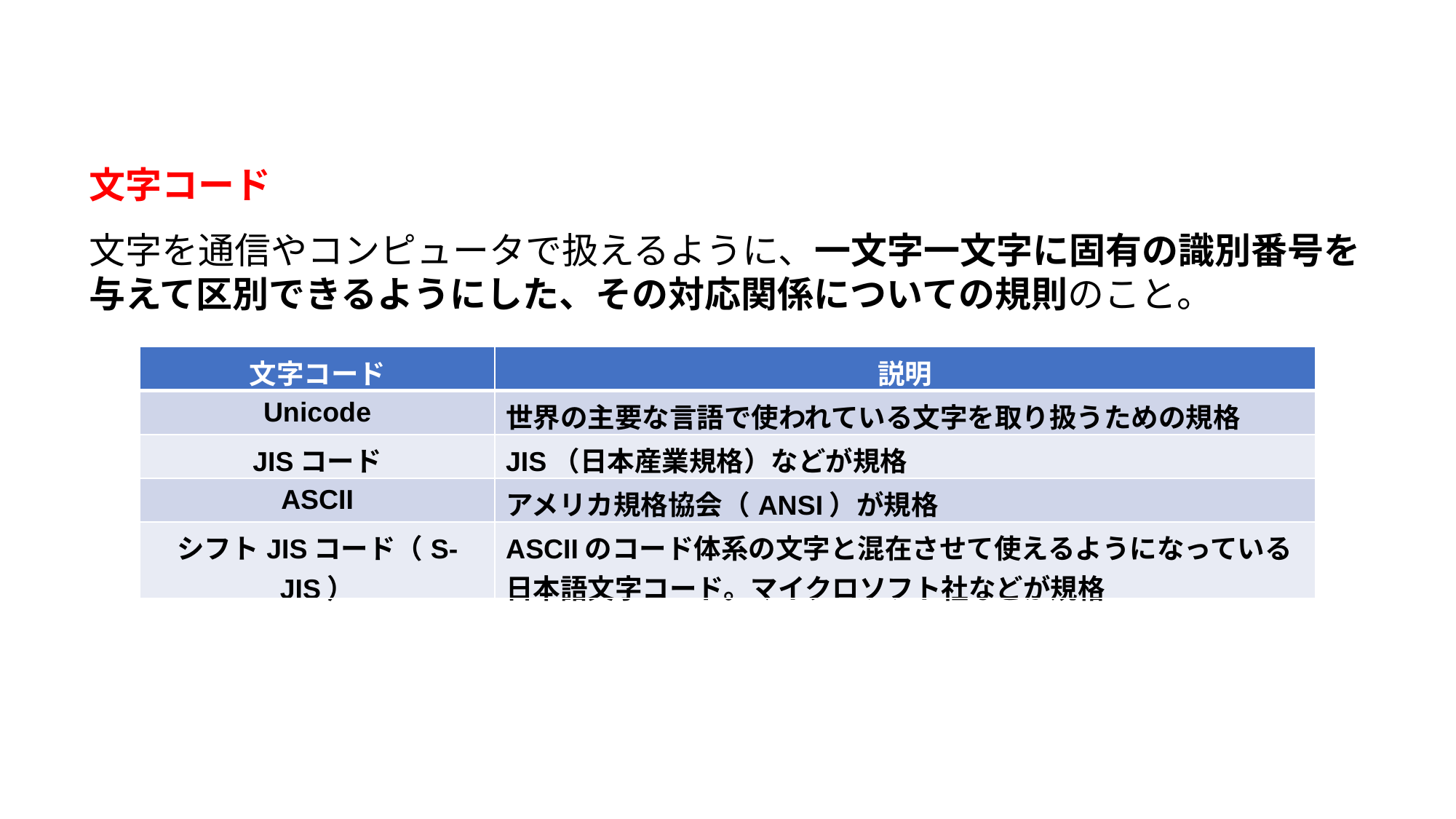

文字コード

文字を通信やコンピュータで扱えるように、一文字一文字に固有の識別番号を与えて区別できるようにした、その対応関係についての規則のこと。
| 文字コード | 説明 |
| --- | --- |
| Unicode | 世界の主要な言語で使われている文字を取り扱うための規格 |
| JISコード | JIS（日本産業規格）などが規格 |
| ASCII | アメリカ規格協会（ANSI）が規格 |
| シフトJISコード（S-JIS） | ASCIIのコード体系の文字と混在させて使えるようになっている日本語文字コード。マイクロソフト社などが規格 |